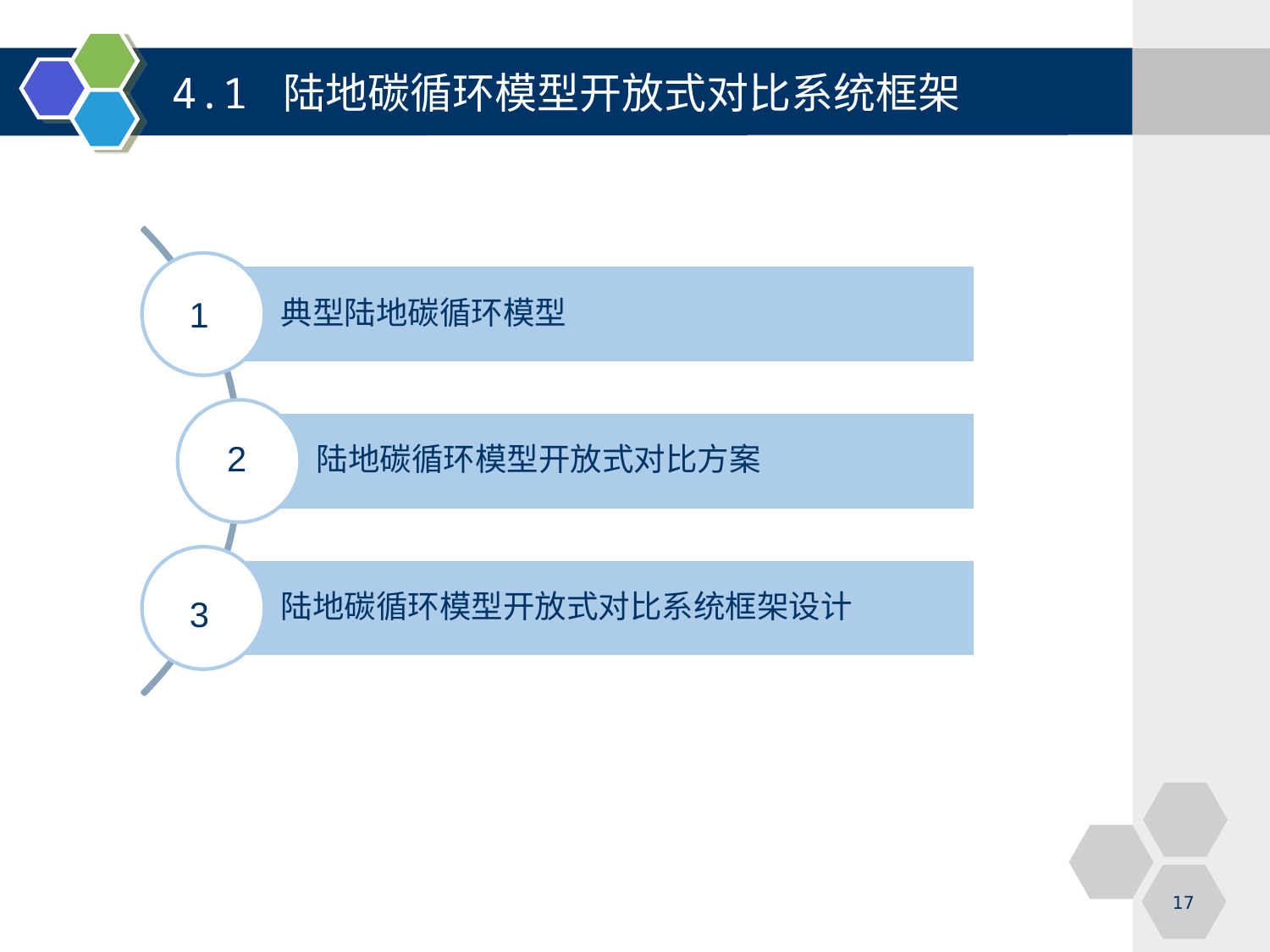

4.1 陆地碳循环模型开放式对比系统框架
典型陆地碳循环模型
陆地碳循环模型开放式对比方案
陆地碳循环模型开放式对比系统框架设计
1
2
3
17